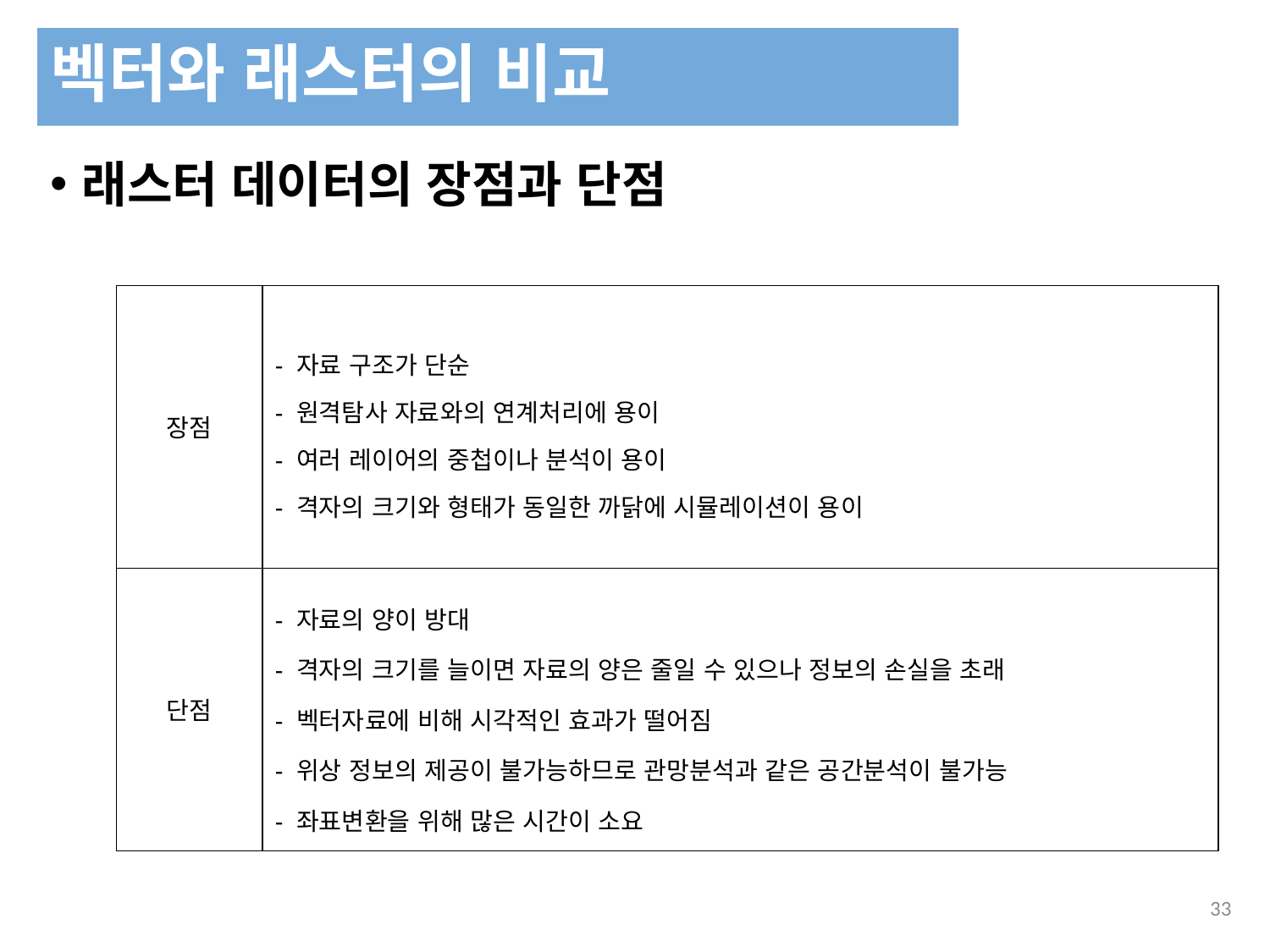

벡터와 래스터의 비교
래스터 데이터의 장점과 단점
장점
- 자료 구조가 단순
- 원격탐사 자료와의 연계처리에 용이
- 여러 레이어의 중첩이나 분석이 용이
- 격자의 크기와 형태가 동일한 까닭에 시뮬레이션이 용이
단점
- 자료의 양이 방대
- 격자의 크기를 늘이면 자료의 양은 줄일 수 있으나 정보의 손실을 초래
- 벡터자료에 비해 시각적인 효과가 떨어짐
- 위상 정보의 제공이 불가능하므로 관망분석과 같은 공간분석이 불가능
- 좌표변환을 위해 많은 시간이 소요
33